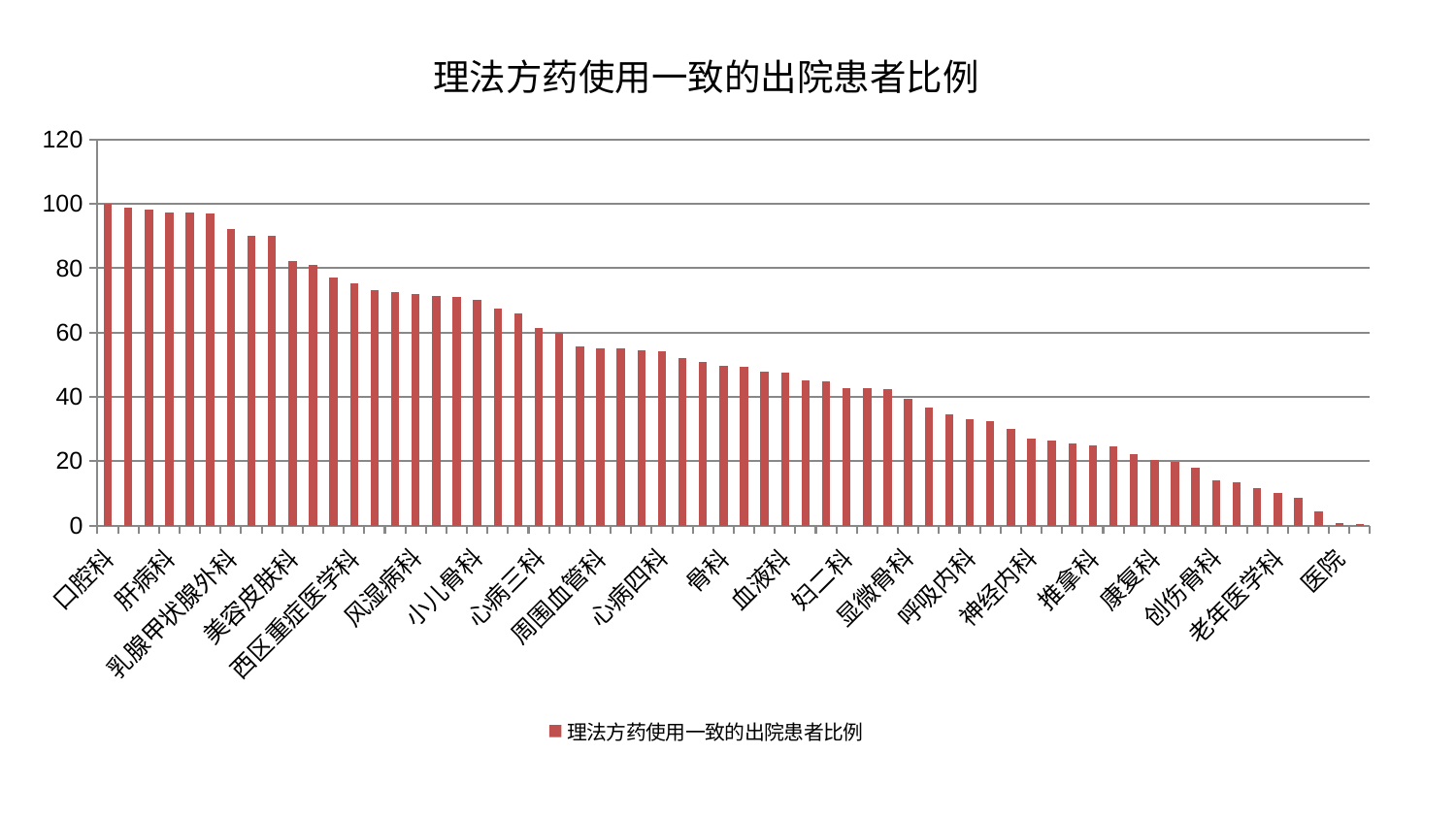

### Chart: 理法方药使用一致的出院患者比例

| Category | 理法方药使用一致的出院患者比例 |
|---|---|
| 口腔科 | 100.00000000000001 |
| 普通外科 | 98.71761550333599 |
| 儿科 | 98.14560912891018 |
| 肝病科 | 97.35032268185518 |
| 神经外科 | 97.19280518785833 |
| 肾病科 | 97.07527278206466 |
| 乳腺甲状腺外科 | 92.35835920152354 |
| 东区重症医学科 | 90.0909957770745 |
| 肾脏内科 | 90.01392986289103 |
| 美容皮肤科 | 82.10495049052543 |
| 脊柱骨科 | 81.03391660135729 |
| 眼科 | 77.06023672000015 |
| 西区重症医学科 | 75.25620756720129 |
| 妇科 | 73.27200904457463 |
| 妇科妇二科合并 | 72.54436688409821 |
| 风湿病科 | 72.05905059806557 |
| 运动损伤骨科 | 71.34730509026143 |
| 微创骨科 | 71.1122253322836 |
| 小儿骨科 | 70.07952332428052 |
| 肿瘤内科 | 67.49733632675652 |
| 肛肠科 | 66.02039756322513 |
| 心病三科 | 61.427927021328976 |
| 胸外科 | 59.980510793616574 |
| 重症医学科 | 55.681774198298605 |
| 周围血管科 | 55.19677502015878 |
| 皮肤科 | 54.965081941781584 |
| 综合内科 | 54.334975371756414 |
| 心病四科 | 54.228838651804054 |
| 脾胃科消化科合并 | 52.0670500343445 |
| 小儿推拿科 | 50.99537769727471 |
| 骨科 | 49.7759662520913 |
| 中医外治中心 | 49.32846216817015 |
| 治未病中心 | 47.91191088338075 |
| 血液科 | 47.6639721517385 |
| 关节骨科 | 45.26095066523661 |
| 男科 | 44.88259956941987 |
| 妇二科 | 42.80279553059307 |
| 脾胃病科 | 42.78284208184871 |
| 心血管内科 | 42.2714848303209 |
| 显微骨科 | 39.3170623513221 |
| 中医经典科 | 36.712077713992514 |
| 东区肾病科 | 34.69046754287814 |
| 呼吸内科 | 33.13150537772333 |
| 脑病一科 | 32.57966428711542 |
| 心病一科 | 30.050982457642387 |
| 神经内科 | 27.069360704777665 |
| 心病二科 | 26.49305556866812 |
| 内分泌科 | 25.456672740072825 |
| 推拿科 | 25.013046740563293 |
| 脑病三科 | 24.648901964390685 |
| 针灸科 | 22.169372946573187 |
| 康复科 | 20.317467901151108 |
| 耳鼻喉科 | 19.74855287022437 |
| 泌尿外科 | 18.050447783478223 |
| 创伤骨科 | 14.107150727369072 |
| 产科 | 13.383066037227477 |
| 脑病二科 | 11.530828027145143 |
| 老年医学科 | 10.183390379517302 |
| 消化内科 | 8.566009699757329 |
| 身心医学科 | 4.477678832271721 |
| 医院 | 0.8698627359102695 |
| 肝胆外科 | 0.34359014588663017 |
174